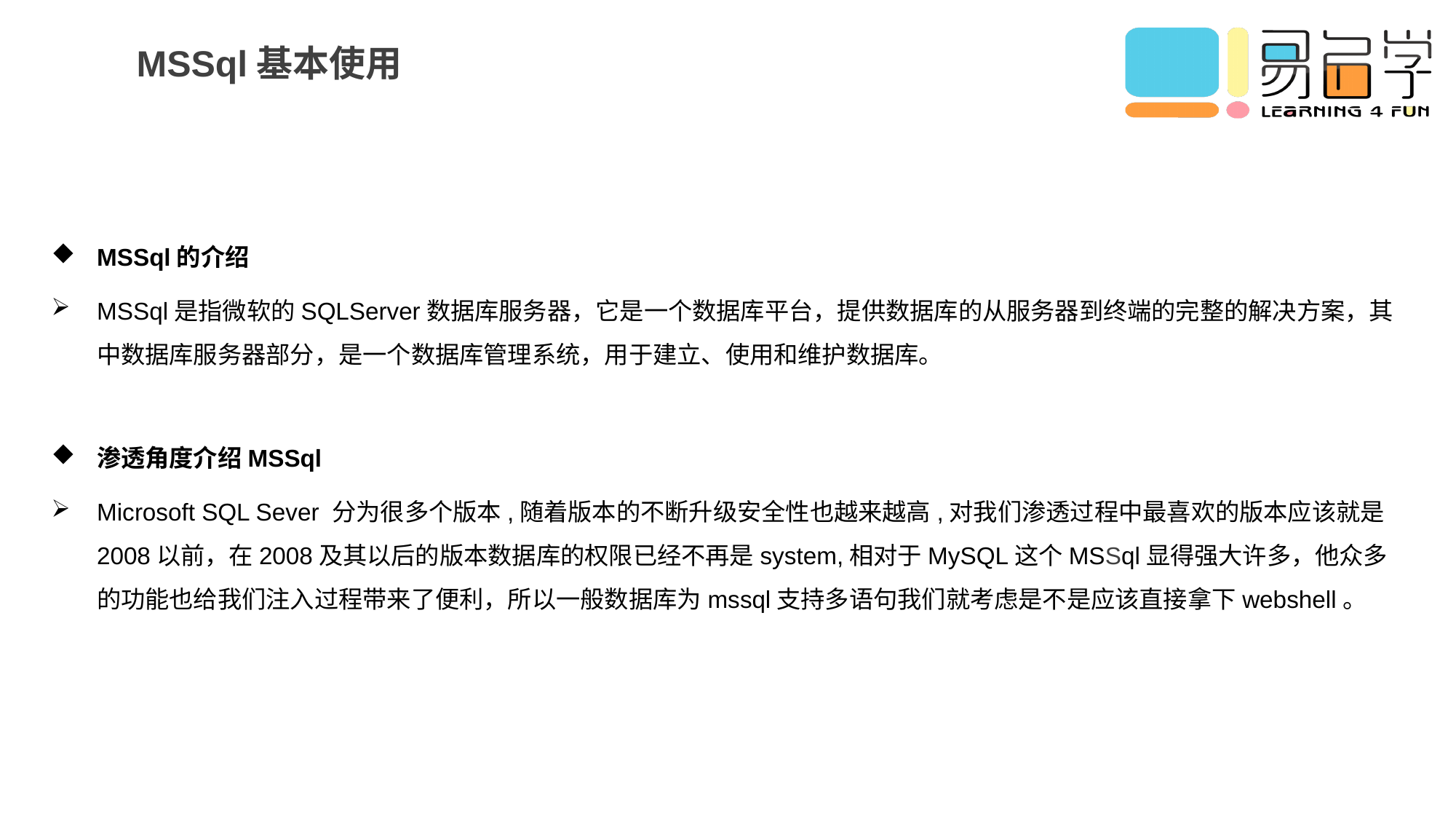

MSSql基本使用
MSSql的介绍
MSSql是指微软的SQLServer数据库服务器，它是一个数据库平台，提供数据库的从服务器到终端的完整的解决方案，其中数据库服务器部分，是一个数据库管理系统，用于建立、使用和维护数据库。

渗透角度介绍MSSql
Microsoft SQL Sever 分为很多个版本,随着版本的不断升级安全性也越来越高,对我们渗透过程中最喜欢的版本应该就是2008以前，在2008及其以后的版本数据库的权限已经不再是system,相对于MySQL这个MSSql显得强大许多，他众多的功能也给我们注入过程带来了便利，所以一般数据库为mssql支持多语句我们就考虑是不是应该直接拿下webshell。